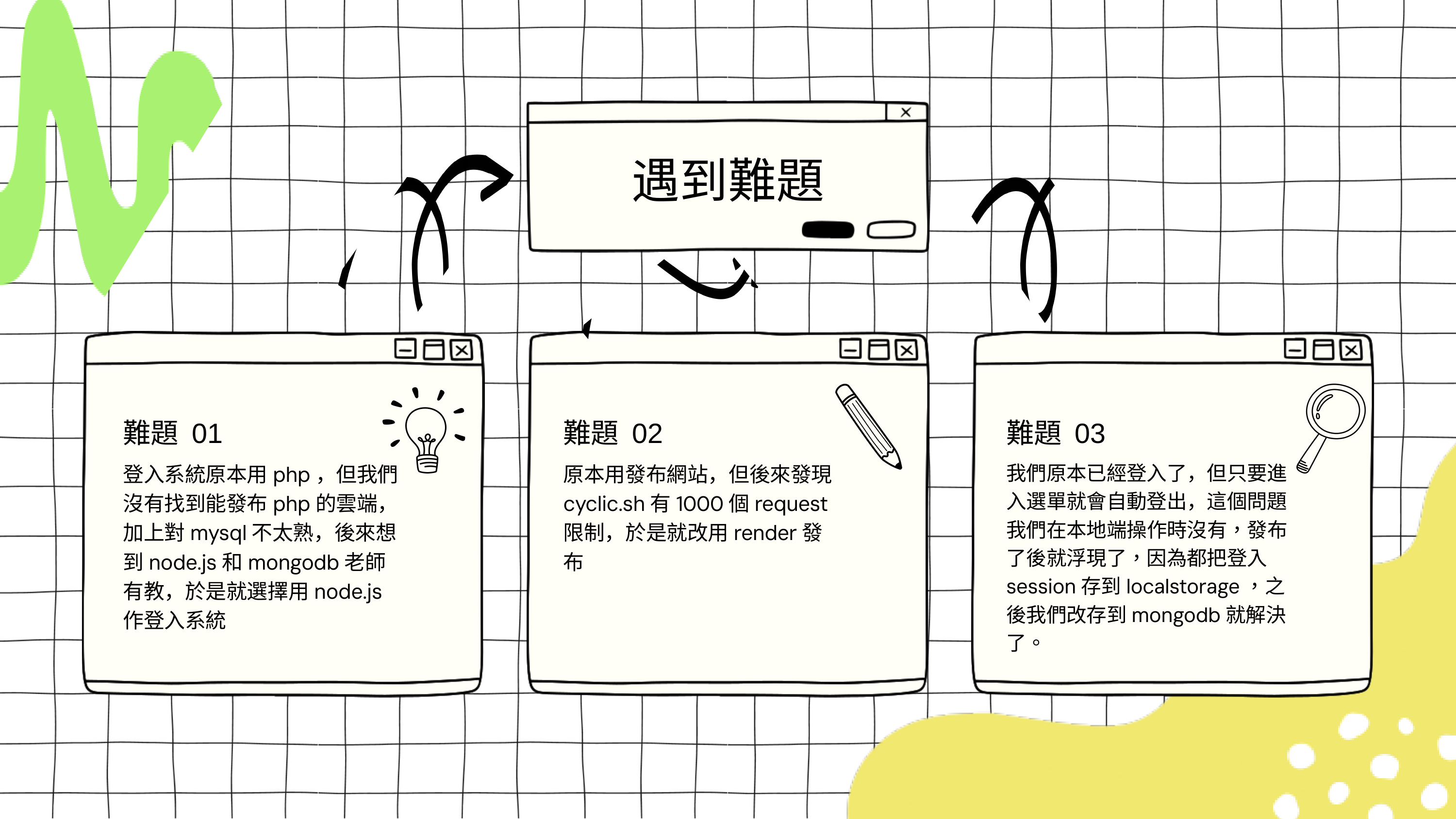

遇到難題

難題 01
難題 02
難題 03
我們原本已經登入了，但只要進入選單就會自動登出，這個問題我們在本地端操作時沒有，發布了後就浮現了，因為都把登入session存到localstorage，之後我們改存到mongodb就解決了。
登入系統原本用php，但我們沒有找到能發布php的雲端，加上對mysql不太熟，後來想到node.js和mongodb老師有教，於是就選擇用node.js作登入系統
原本用發布網站，但後來發現cyclic.sh有1000個request限制，於是就改用render發布